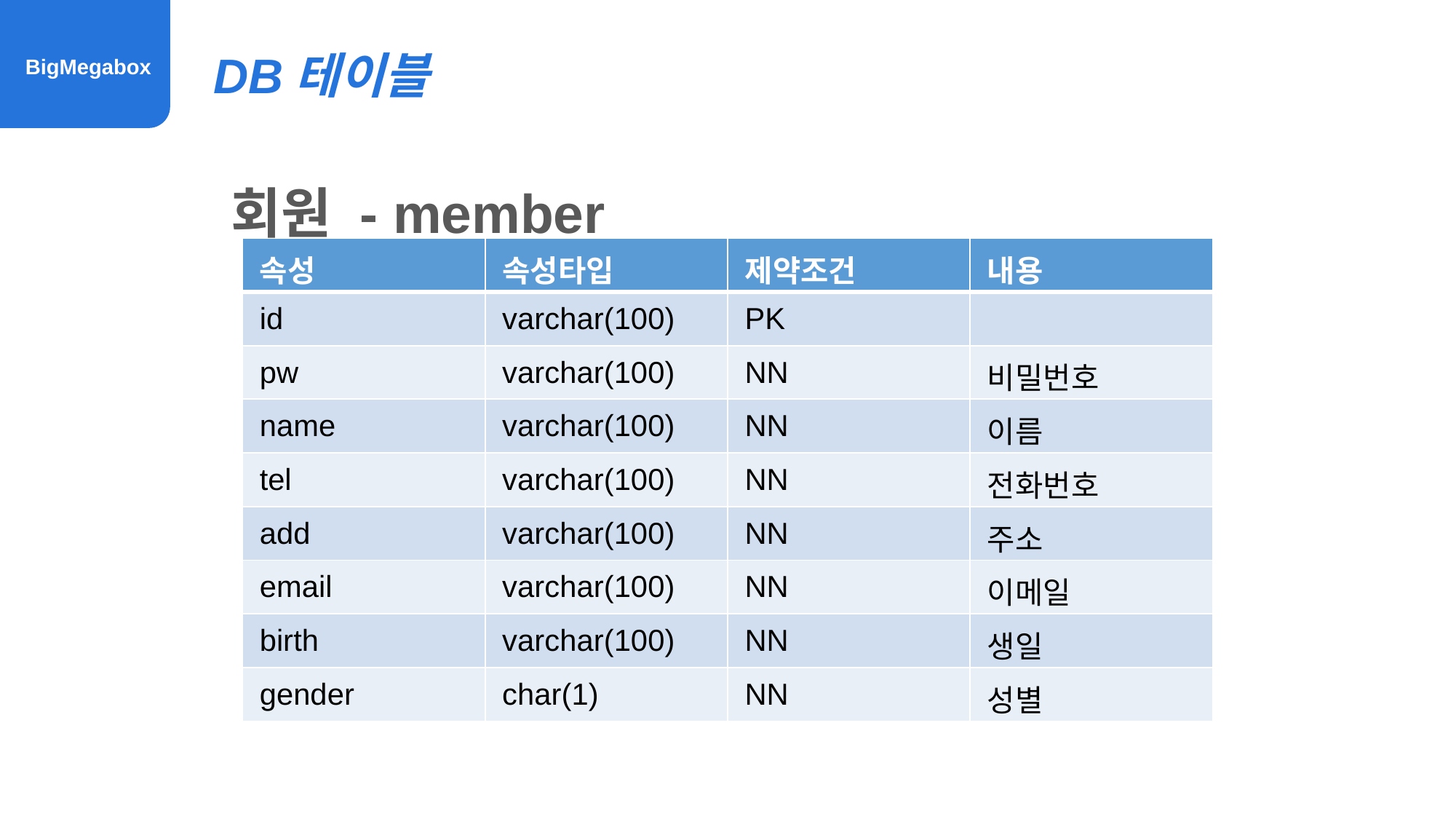

DB테이블
BigMegabox
회원 - member
| 속성 | 속성타입 | 제약조건 | 내용 |
| --- | --- | --- | --- |
| id | varchar(100) | PK |  |
| pw | varchar(100) | NN | 비밀번호 |
| name | varchar(100) | NN | 이름 |
| tel | varchar(100) | NN | 전화번호 |
| add | varchar(100) | NN | 주소 |
| email | varchar(100) | NN | 이메일 |
| birth | varchar(100) | NN | 생일 |
| gender | char(1) | NN | 성별 |